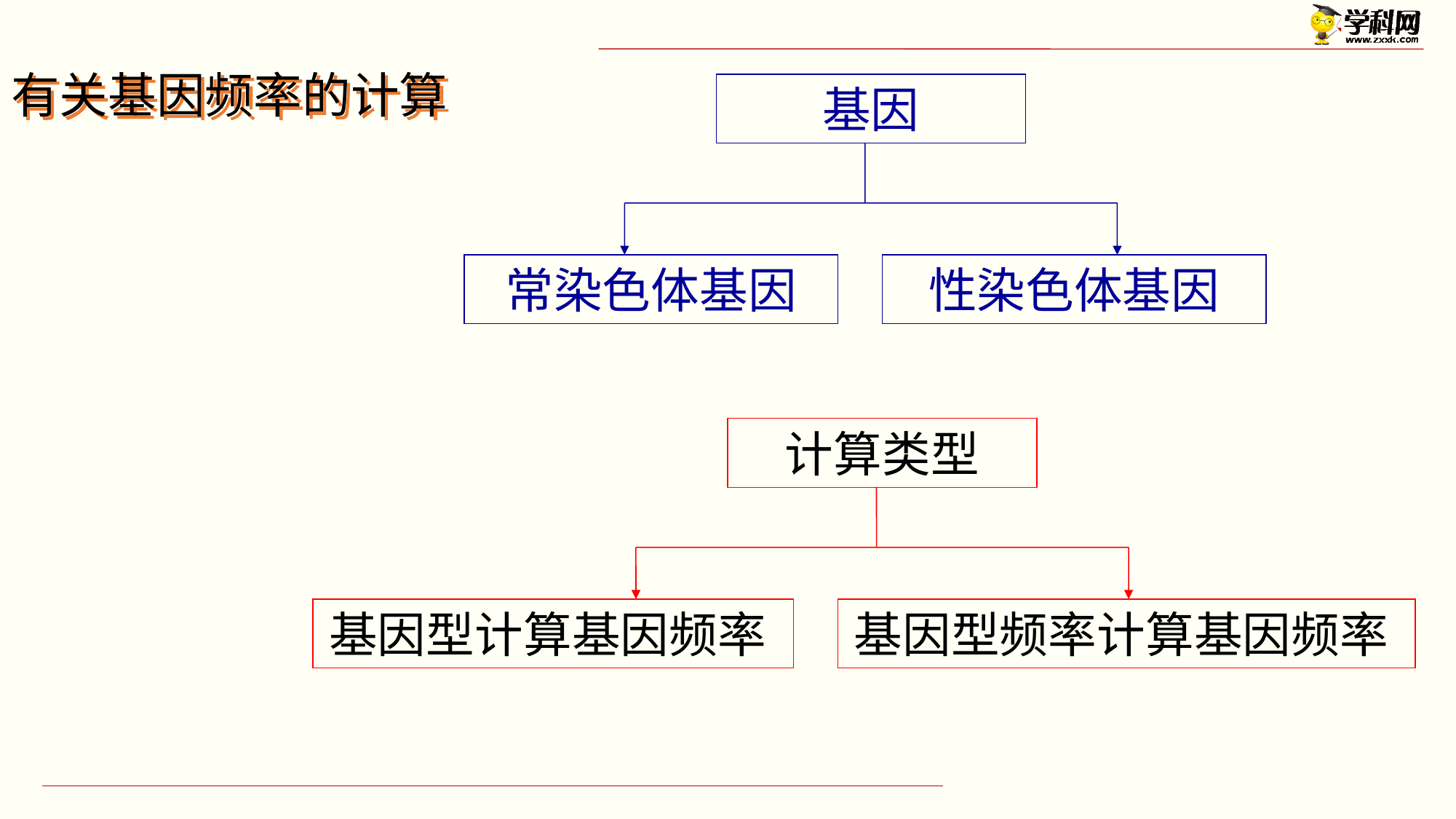

# 有关基因频率的计算
基因

常染色体基因
性染色体基因
计算类型

基因型计算基因频率
基因型频率计算基因频率